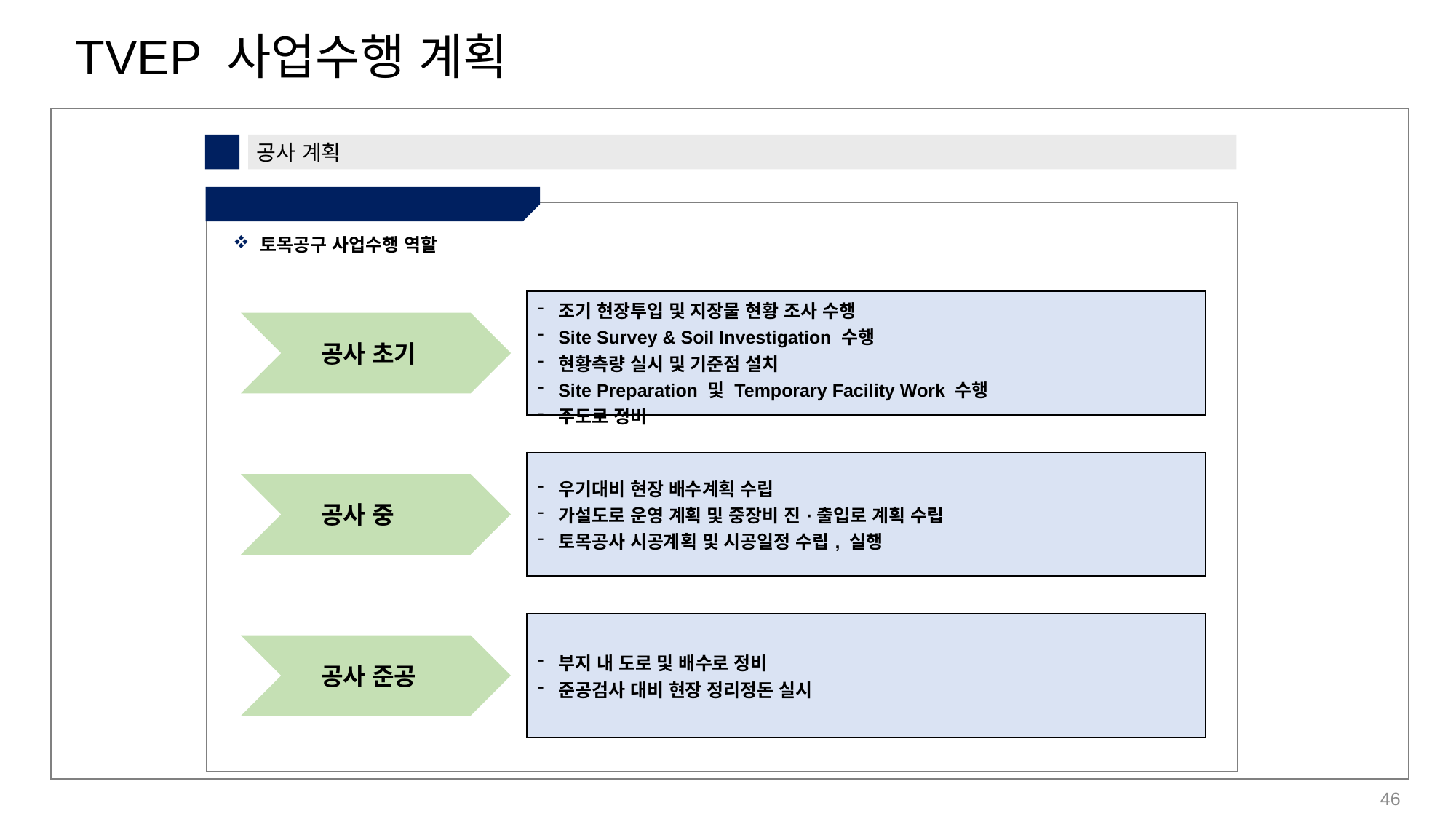

7
공사 계획
⑤ 공사 수행 전략 - 토목

토목공구 사업수행 역할
| 조기 현장투입 및 지장물 현황 조사 수행 Site Survey & Soil Investigation 수행 현황측량 실시 및 기준점 설치 Site Preparation 및 Temporary Facility Work 수행 주도로 정비 |
| --- |

공사 초기
| 우기대비 현장 배수계획 수립 가설도로 운영 계획 및 중장비 진·출입로 계획 수립 토목공사 시공계획 및 시공일정 수립, 실행 |
| --- |

공사 중
| 부지 내 도로 및 배수로 정비 준공검사 대비 현장 정리정돈 실시 |
| --- |

공사 준공
46